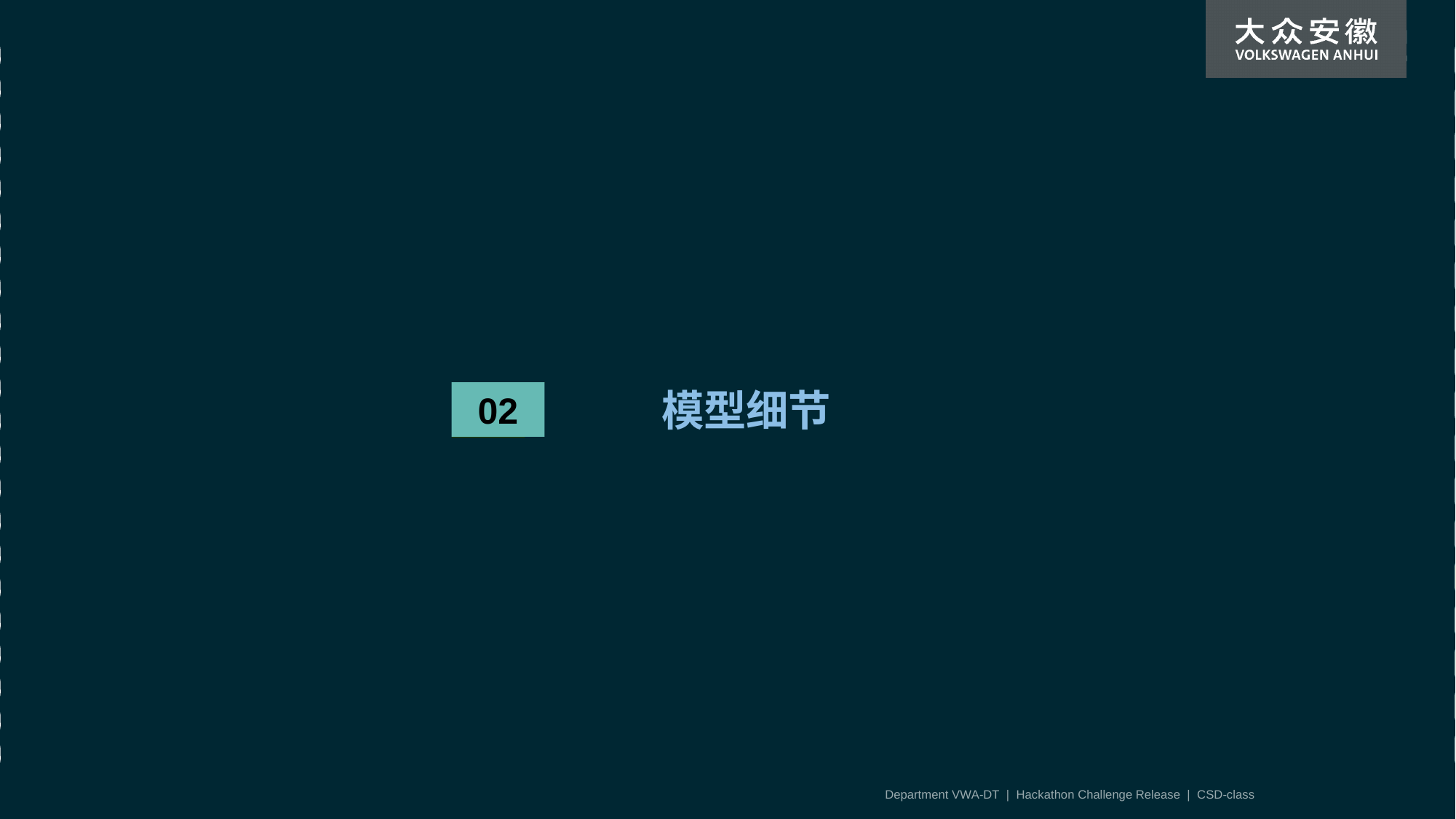

模型细节

02

8
Department VWA-DT  |  Hackathon Challenge Release  |  CSD-class